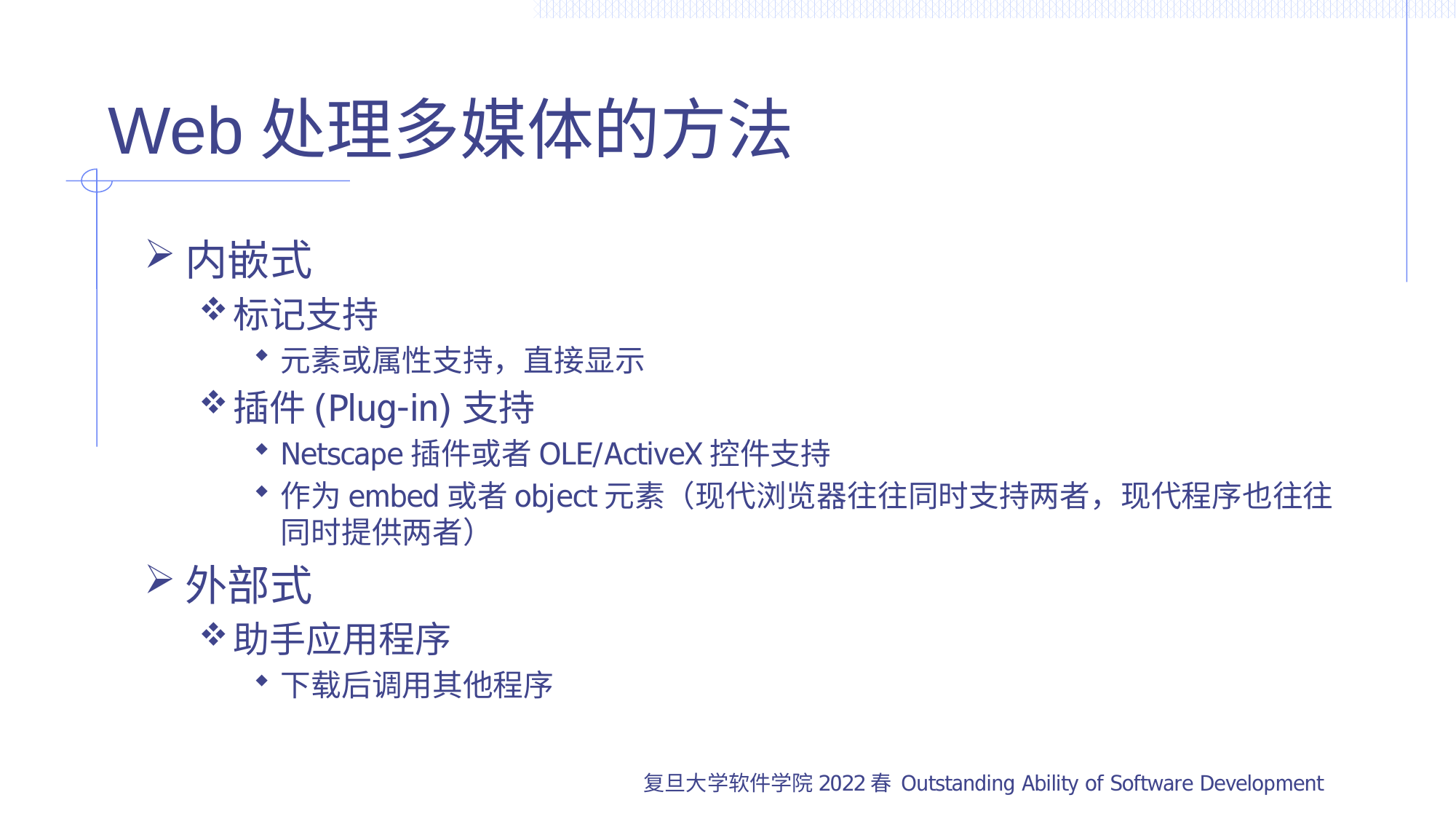

# Web处理多媒体的方法
内嵌式
标记支持
元素或属性支持，直接显示
插件(Plug-in)支持
Netscape插件或者OLE/ActiveX控件支持
作为embed或者object元素（现代浏览器往往同时支持两者，现代程序也往往同时提供两者）
外部式
助手应用程序
下载后调用其他程序